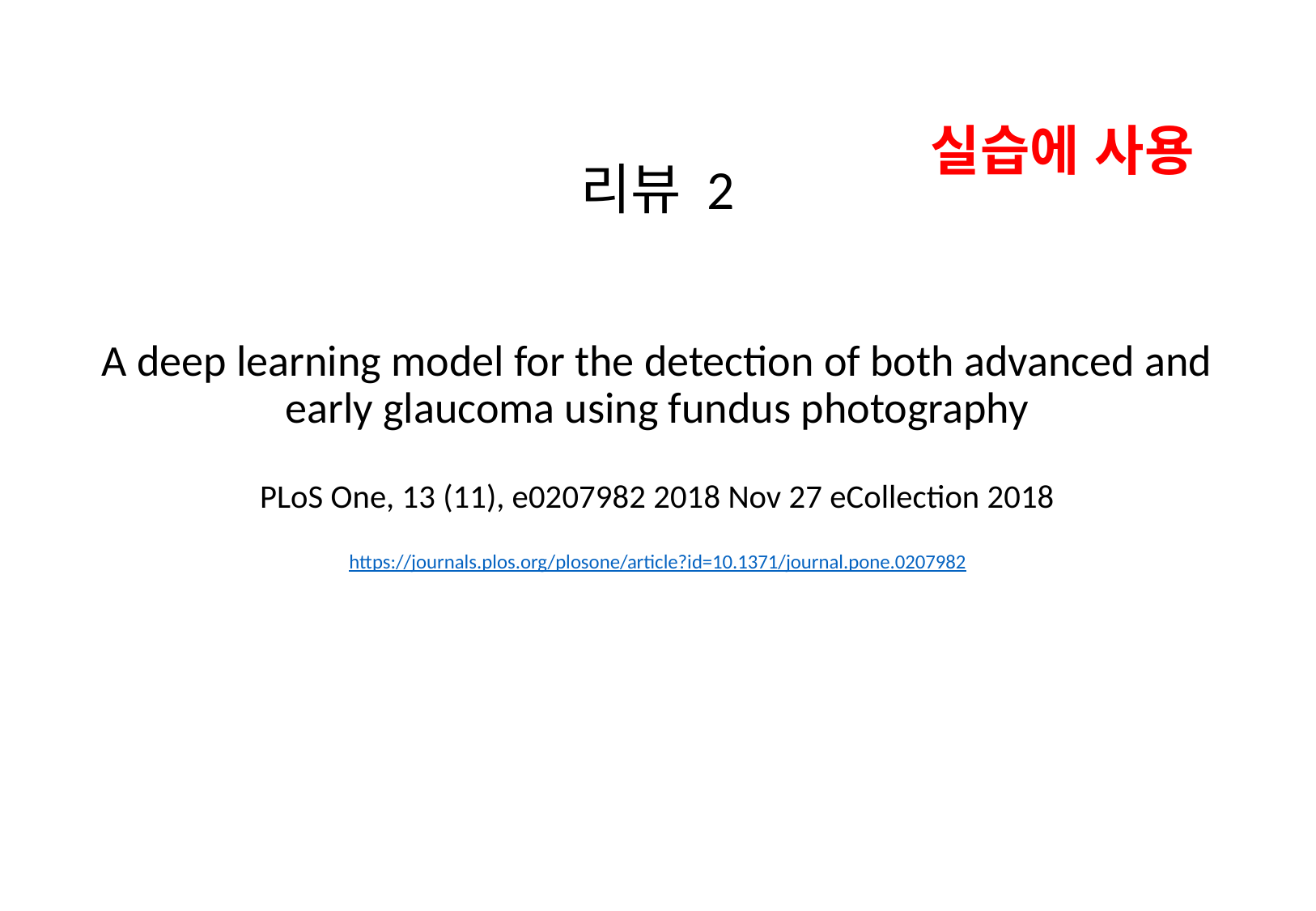

실습에 사용
리뷰 2
# A deep learning model for the detection of both advanced and early glaucoma using fundus photography

PLoS One, 13 (11), e0207982 2018 Nov 27 eCollection 2018

https://journals.plos.org/plosone/article?id=10.1371/journal.pone.0207982